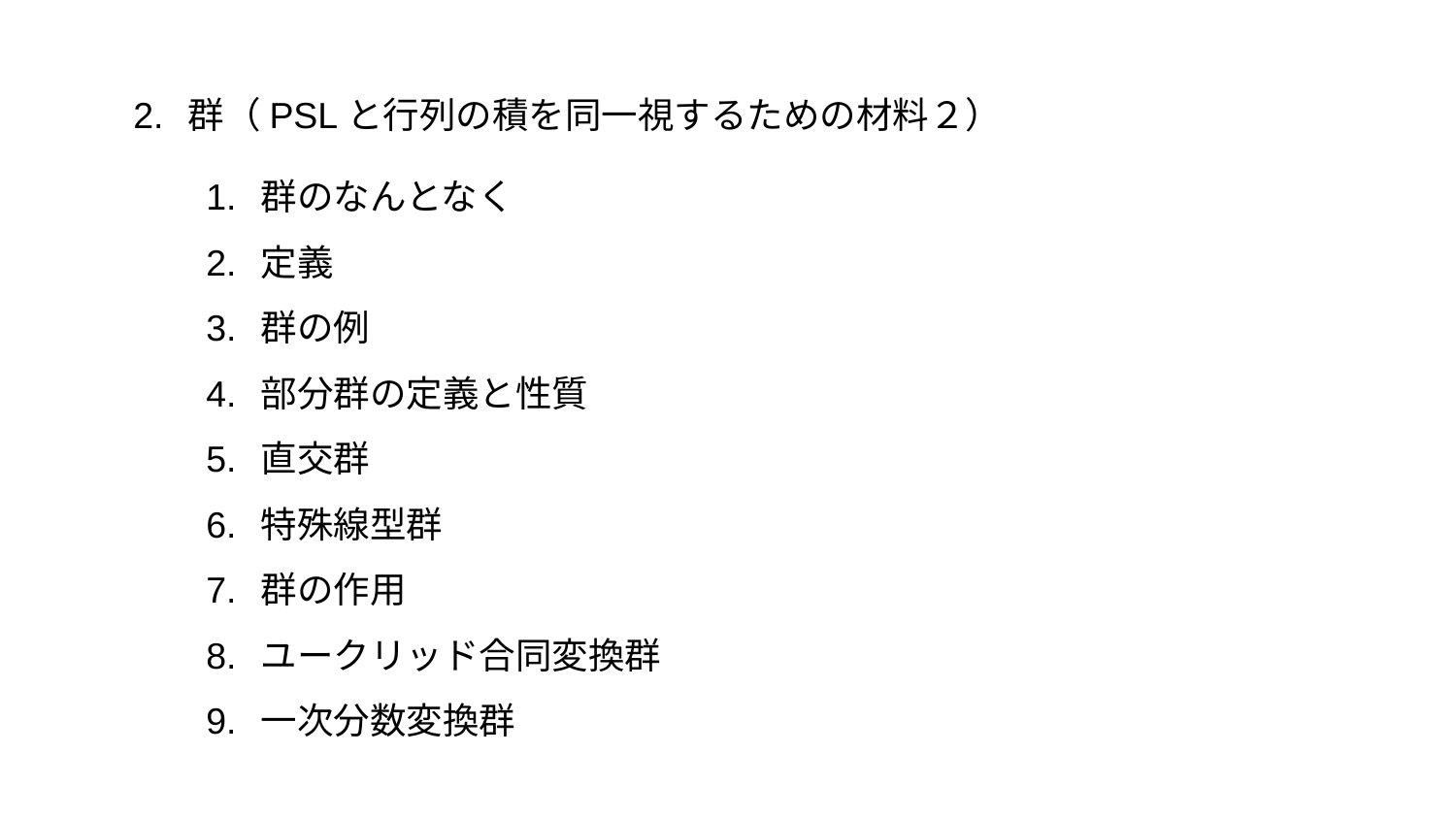

群（PSLと行列の積を同一視するための材料２）
群のなんとなく
定義
群の例
部分群の定義と性質
直交群
特殊線型群
群の作用
ユークリッド合同変換群
一次分数変換群